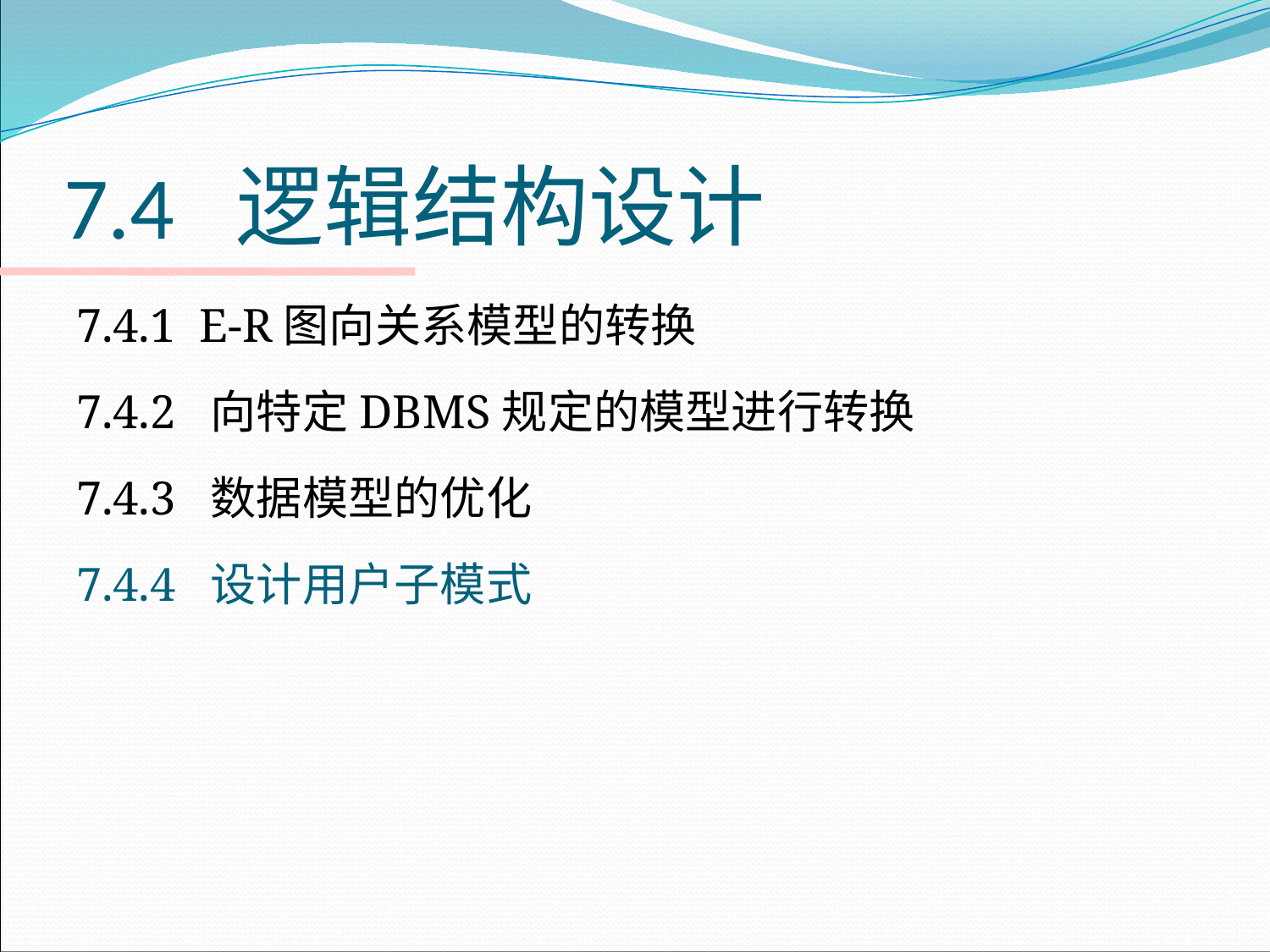

# 7.4  逻辑结构设计
7.4.1  E-R图向关系模型的转换
7.4.2  向特定DBMS规定的模型进行转换
7.4.3  数据模型的优化
7.4.4  设计用户子模式

772